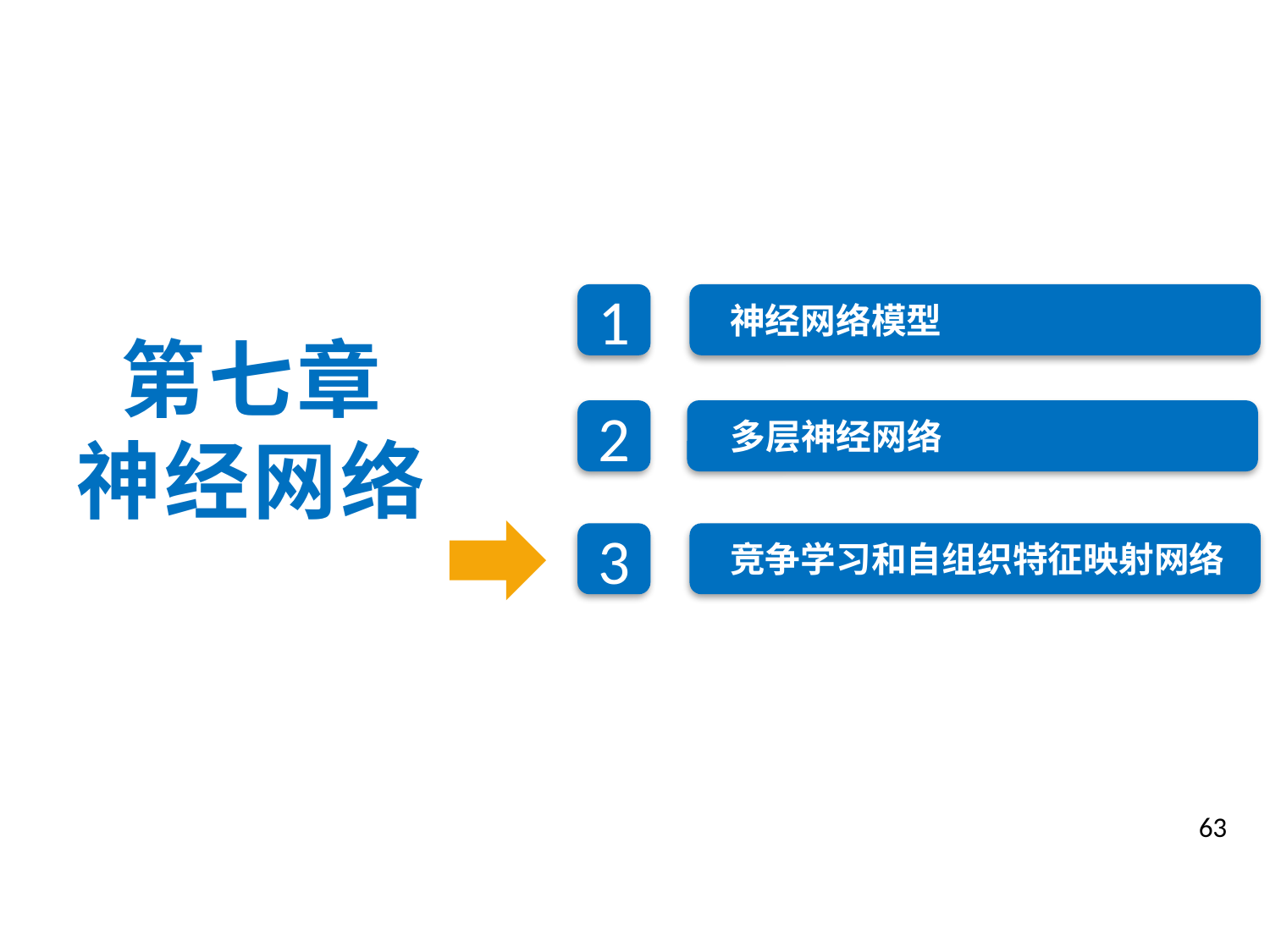

神经网络模型
1
第七章
神经网络
2

多层神经网络

竞争学习和自组织特征映射网络
3
63